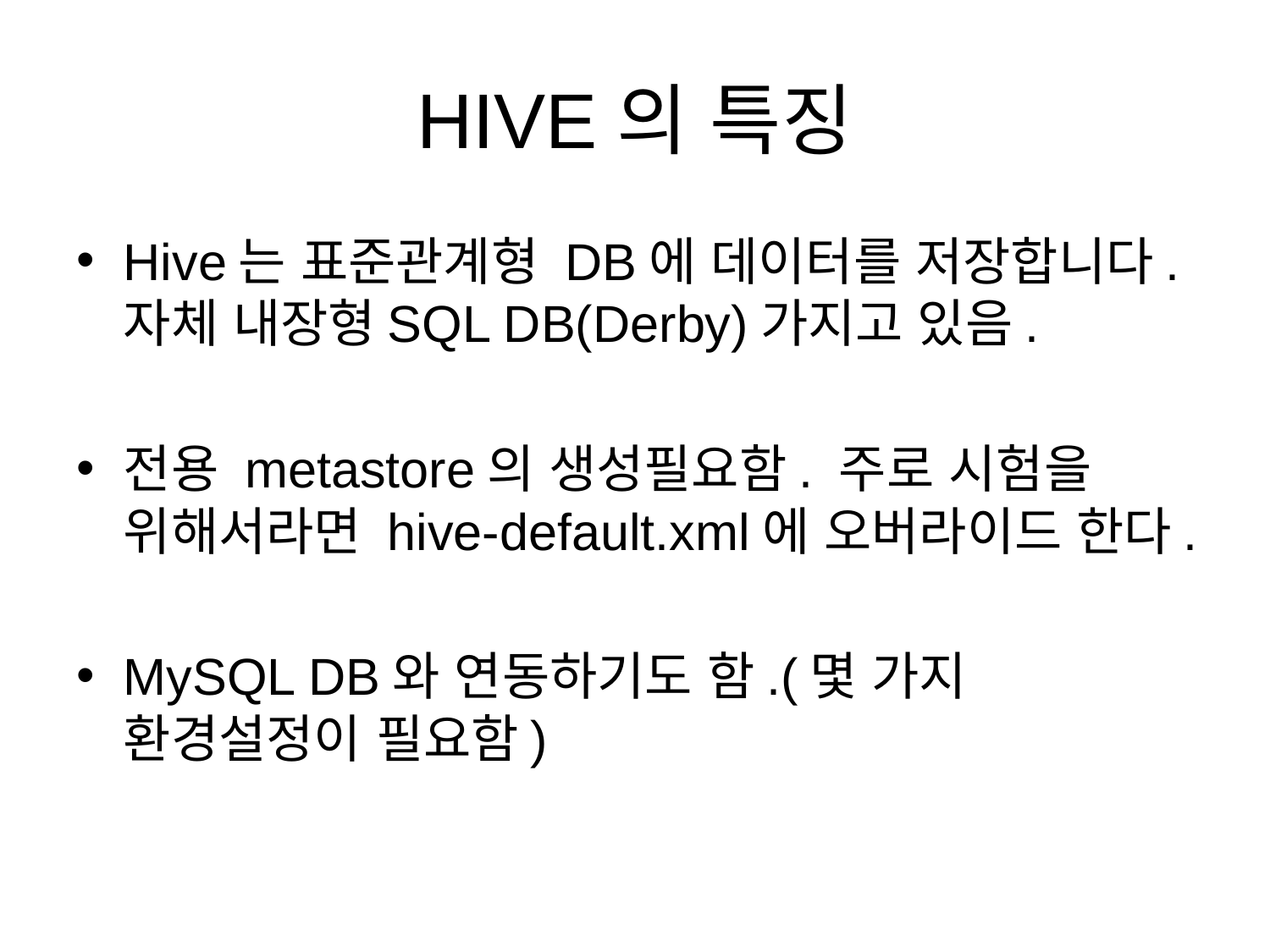

# HIVE의 특징
Hive는 표준관계형 DB에 데이터를 저장합니다. 자체 내장형SQL DB(Derby)가지고 있음.

전용 metastore의 생성필요함. 주로 시험을 위해서라면 hive-default.xml에 오버라이드 한다.

MySQL DB와 연동하기도 함.(몇 가지 환경설정이 필요함)